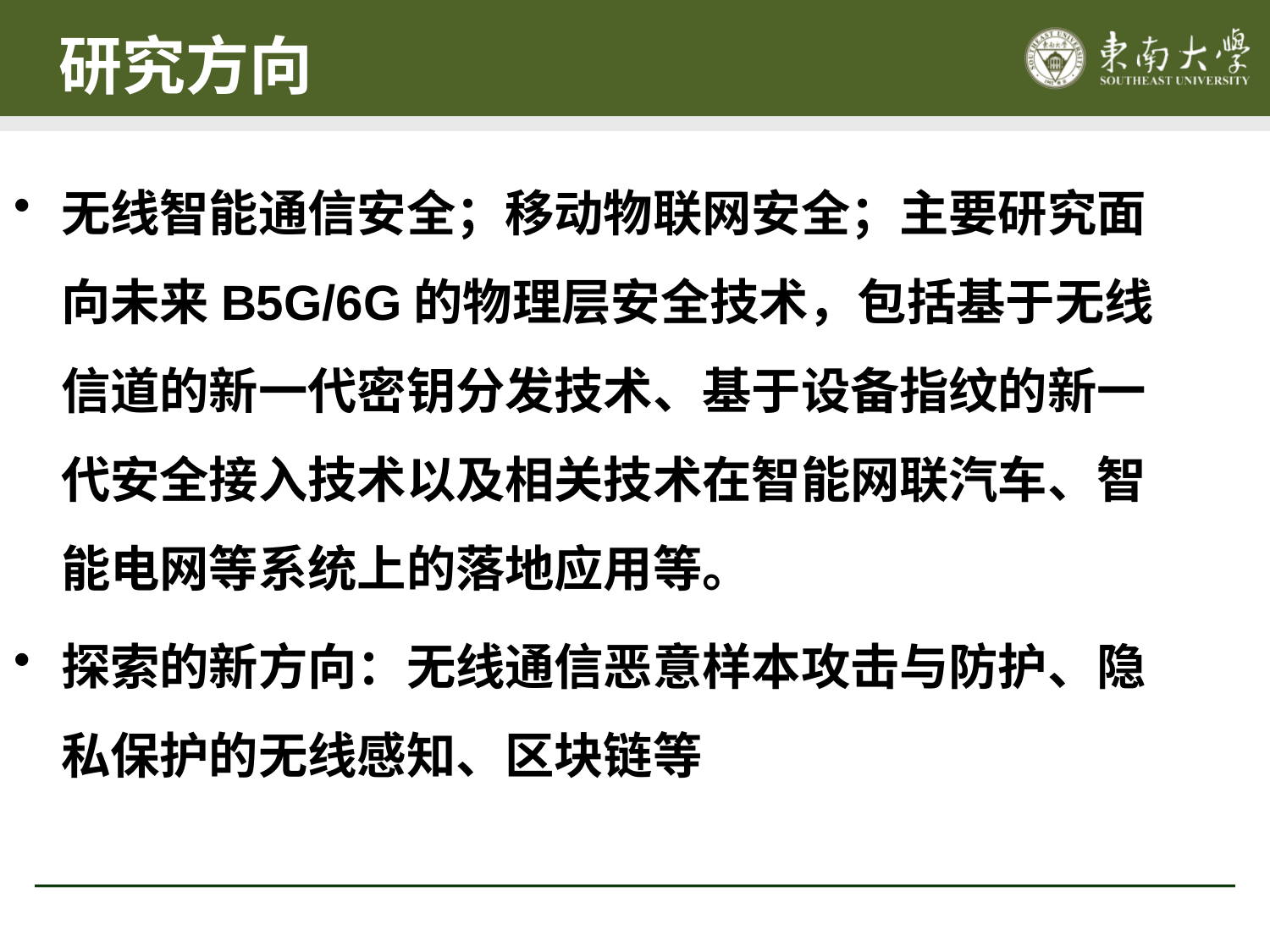

研究方向
无线智能通信安全；移动物联网安全；主要研究面向未来B5G/6G的物理层安全技术，包括基于无线信道的新一代密钥分发技术、基于设备指纹的新一代安全接入技术以及相关技术在智能网联汽车、智能电网等系统上的落地应用等。
探索的新方向：无线通信恶意样本攻击与防护、隐私保护的无线感知、区块链等